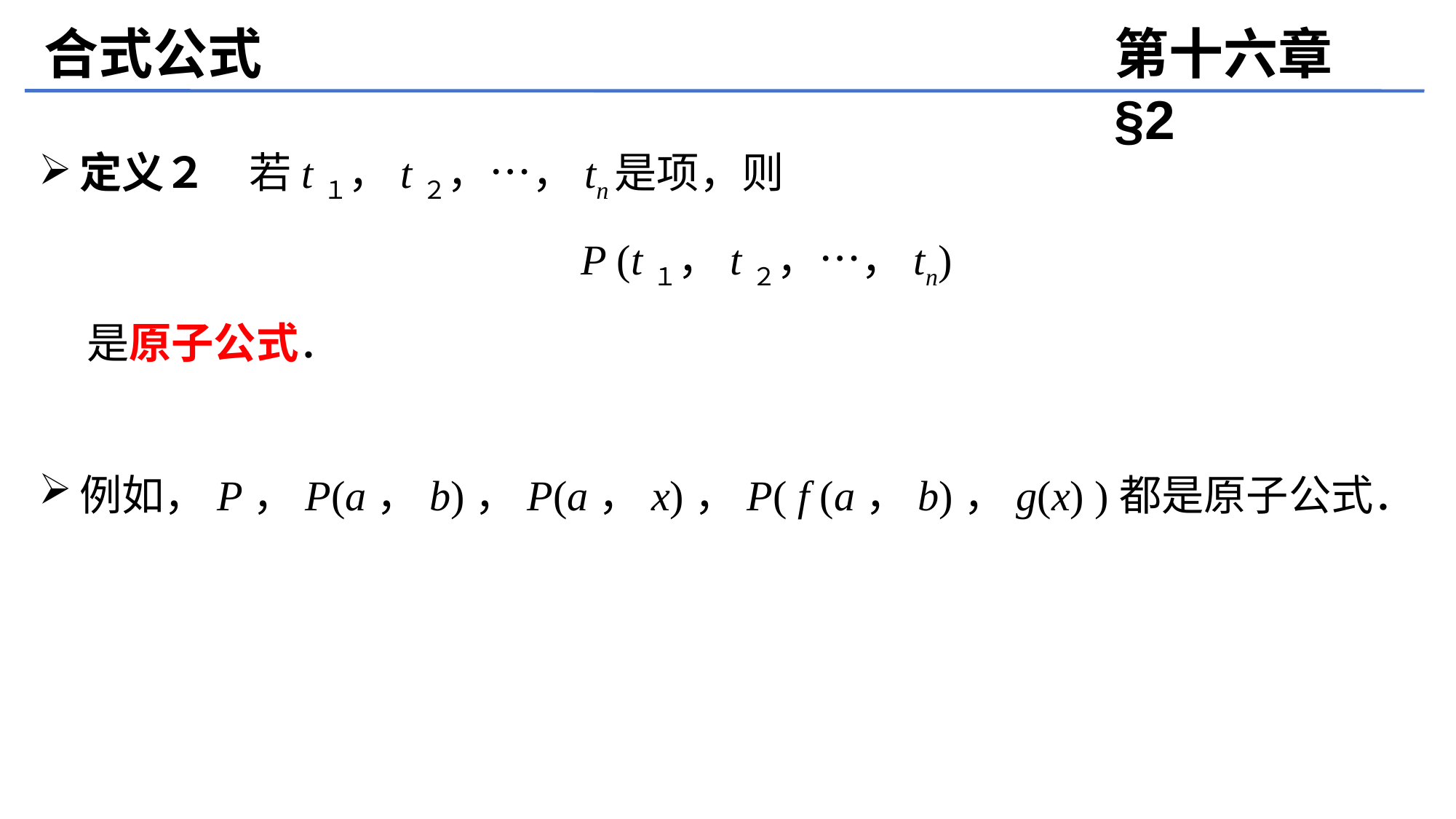

合式公式
第十六章 §2
定义２　若t１，t２，…，tn是项，则
	P (t１，t２，…，tn)
    是原子公式．

例如，P，P(a，b)，P(a，x)，P( f (a，b)，g(x) )都是原子公式．